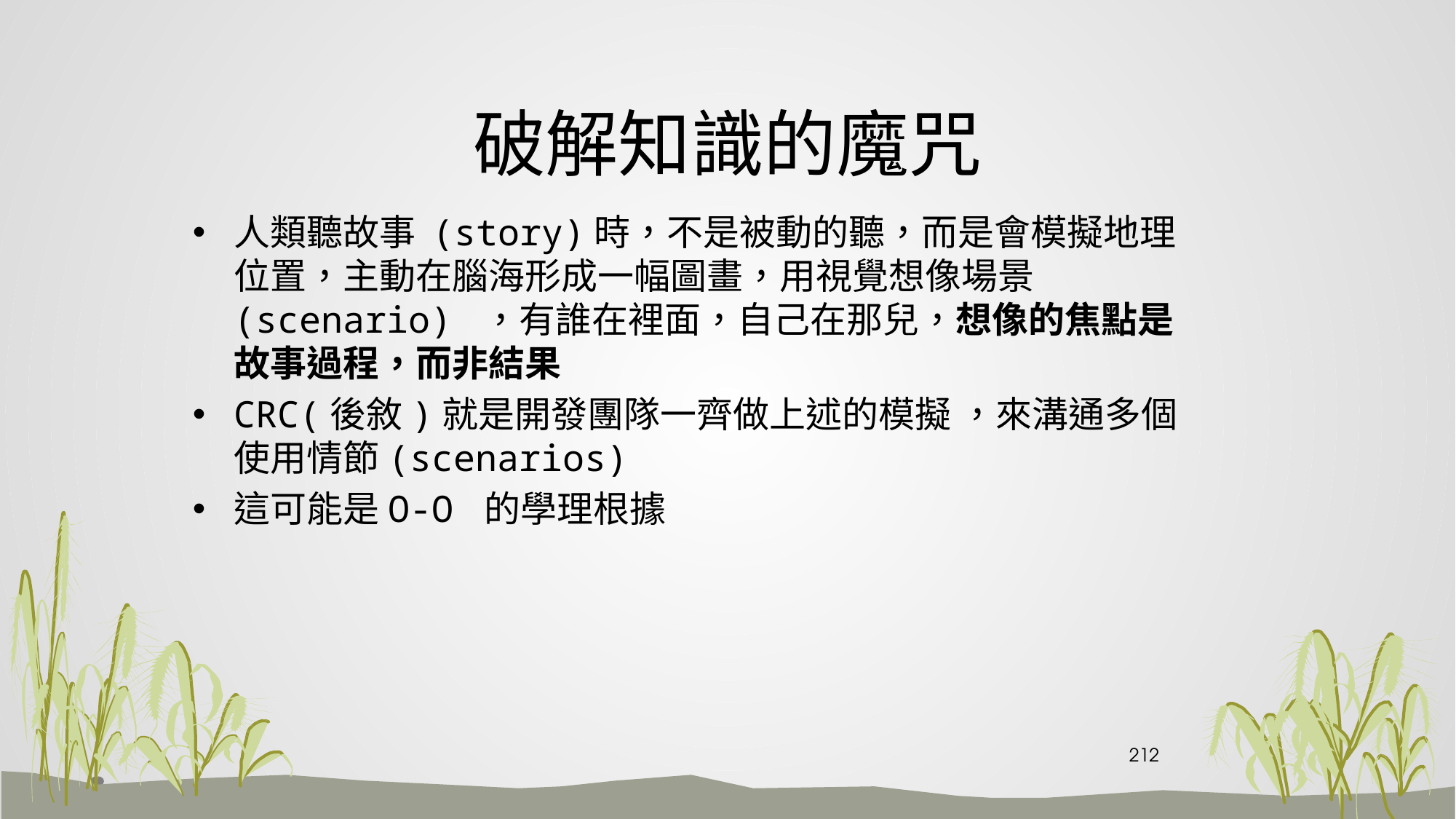

# 破解知識的魔咒
人類聽故事 (story)時，不是被動的聽，而是會模擬地理位置，主動在腦海形成一幅圖畫，用視覺想像場景 (scenario) ，有誰在裡面，自己在那兒，想像的焦點是故事過程，而非結果
CRC(後敘)就是開發團隊一齊做上述的模擬 ，來溝通多個使用情節(scenarios)
這可能是O-O 的學理根據
212